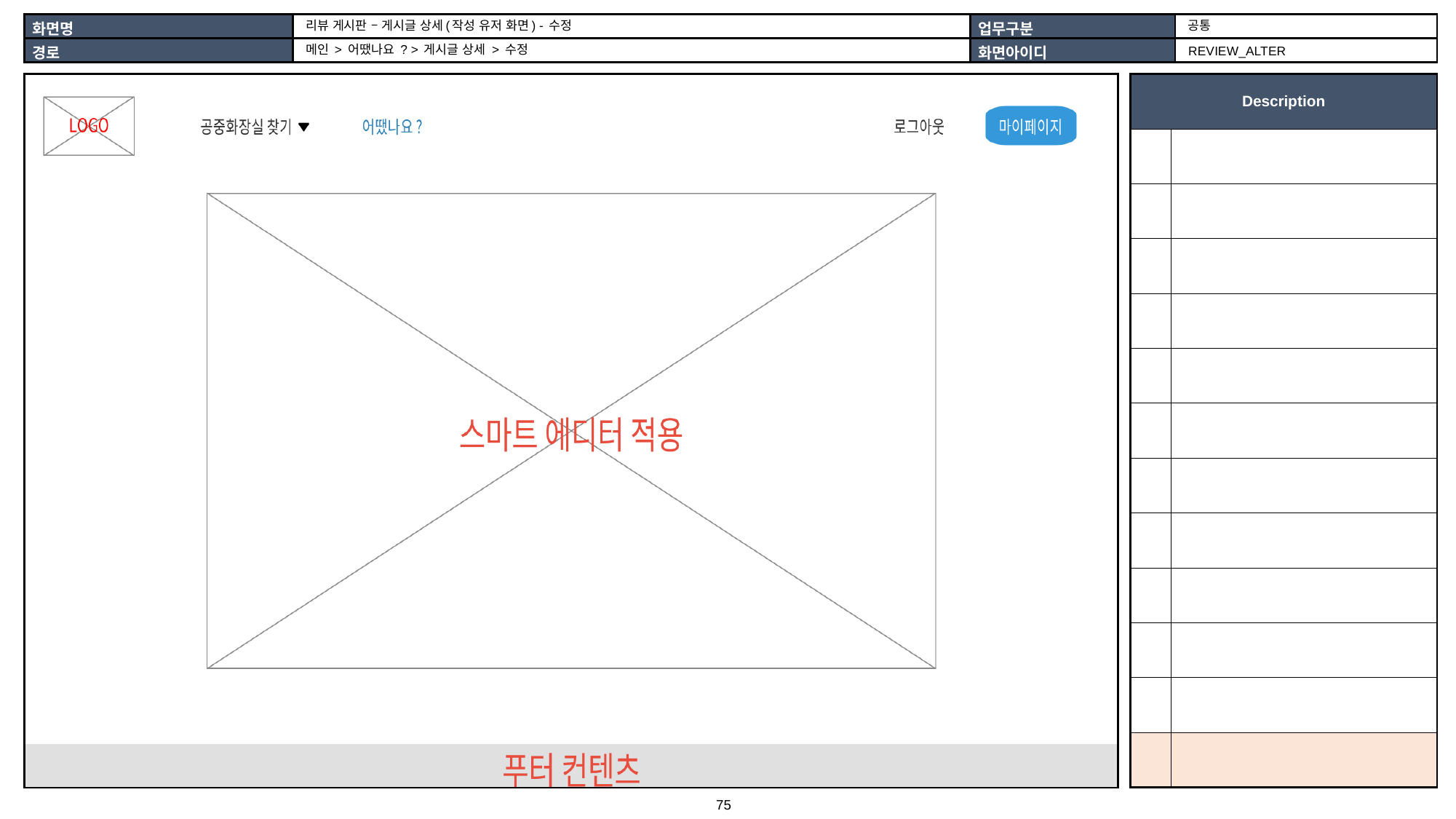

공통
리뷰 게시판 – 게시글 상세(작성 유저 화면) - 수정
메인 > 어땠나요 ? > 게시글 상세 > 수정
REVIEW_ALTER
|  |
| --- |
| Description |  |
| --- | --- |
|  |  |
|  |  |
|  |  |
|  |  |
|  |  |
|  |  |
|  |  |
|  |  |
|  |  |
|  |  |
|  |  |
|  |  |